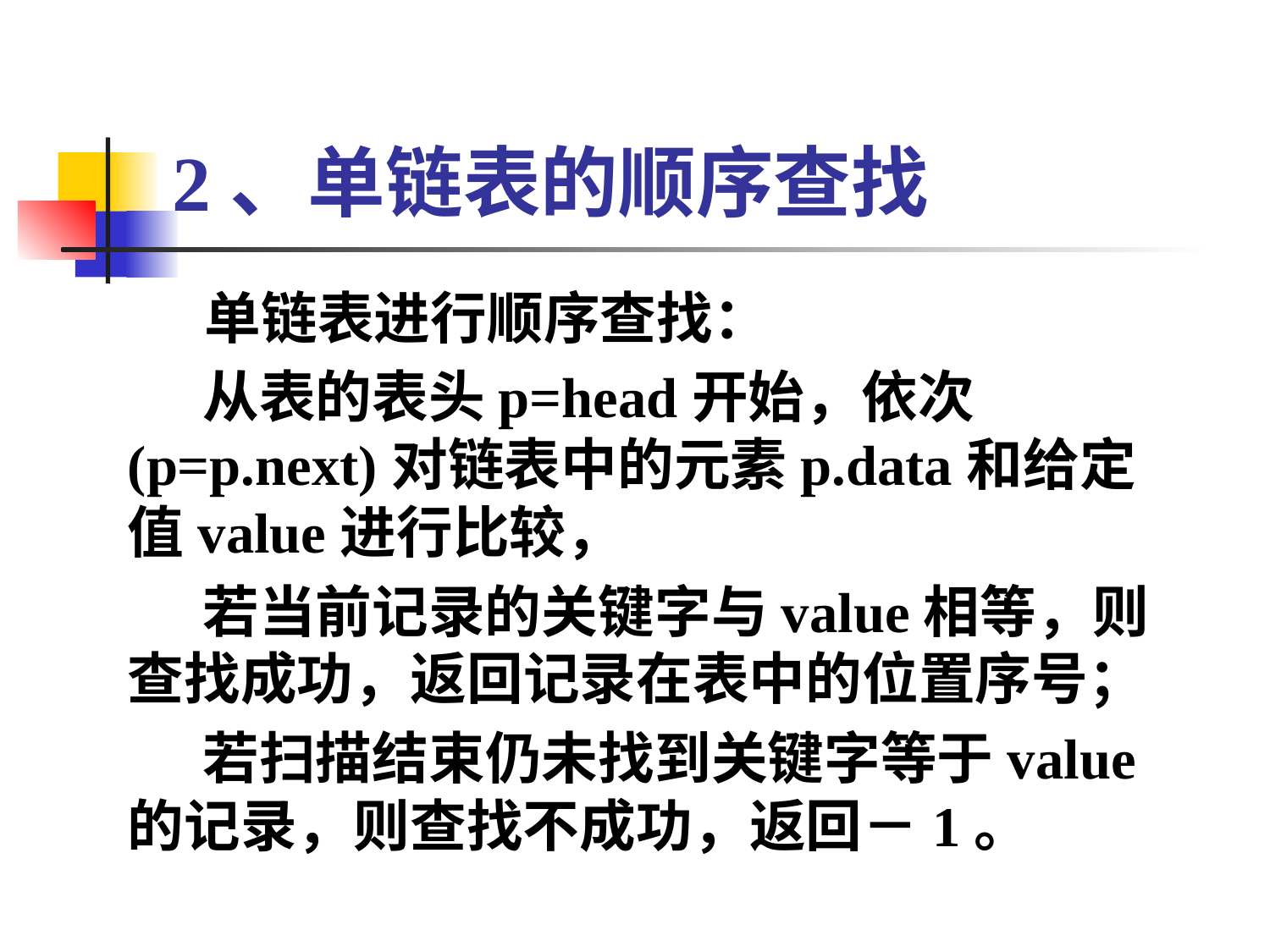

# 2、单链表的顺序查找
 单链表进行顺序查找：
从表的表头p=head开始，依次(p=p.next)对链表中的元素p.data和给定值value进行比较，
若当前记录的关键字与value相等，则查找成功，返回记录在表中的位置序号；
若扫描结束仍未找到关键字等于value的记录，则查找不成功，返回－1。
14